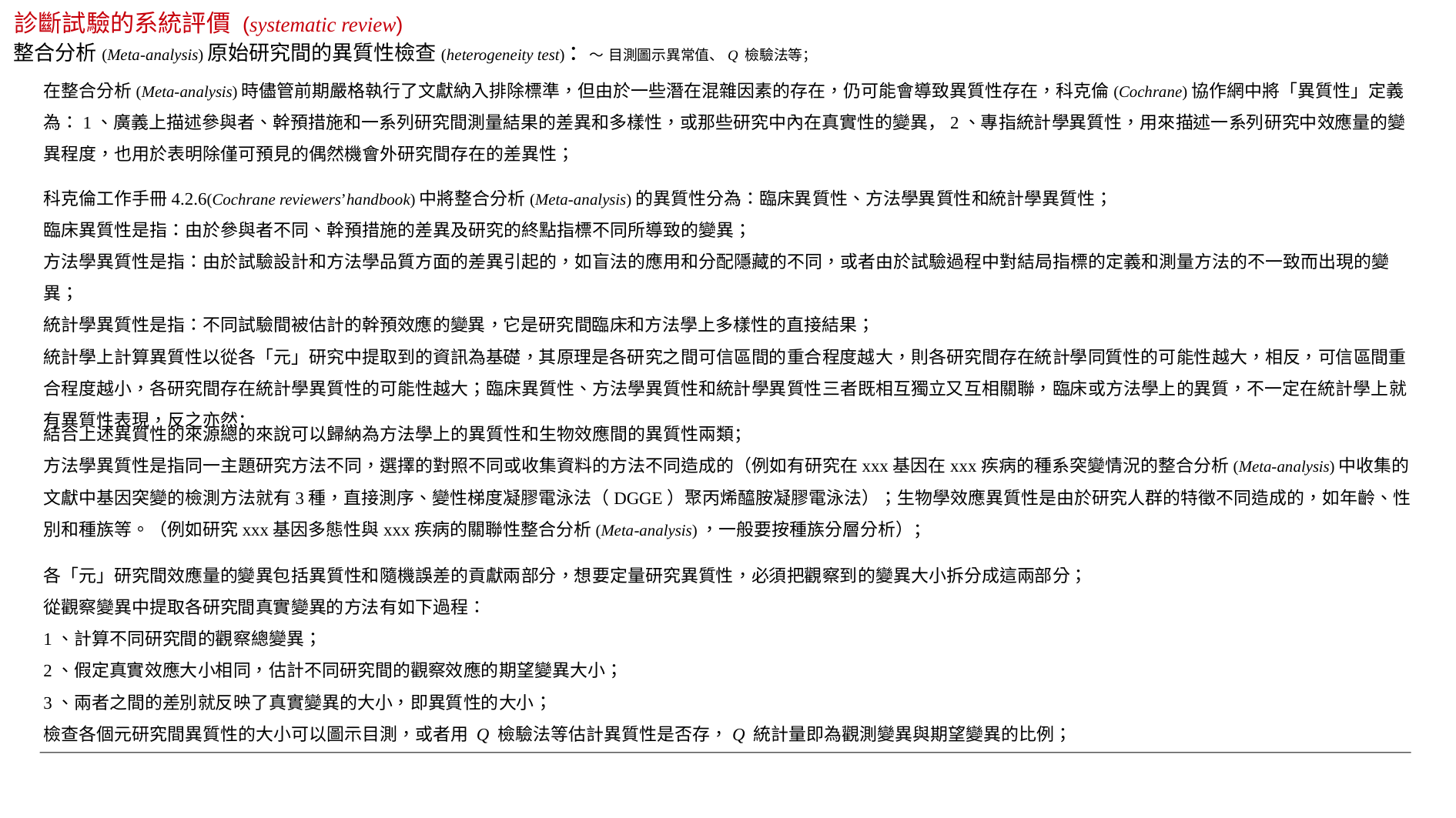

診斷試驗的系統評價 (systematic review)
整合分析(Meta-analysis)原始研究間的異質性檢查(heterogeneity test)：～ 目測圖示異常值、Q 檢驗法等；
在整合分析(Meta-analysis)時儘管前期嚴格執行了文獻納入排除標準，但由於一些潛在混雜因素的存在，仍可能會導致異質性存在，科克倫(Cochrane)協作網中將「異質性」定義為：1、廣義上描述參與者、幹預措施和一系列研究間測量結果的差異和多樣性，或那些研究中內在真實性的變異，2、專指統計學異質性，用來描述一系列研究中效應量的變異程度，也用於表明除僅可預見的偶然機會外研究間存在的差異性；
科克倫工作手冊4.2.6(Cochrane reviewers’handbook)中將整合分析(Meta-analysis)的異質性分為：臨床異質性、方法學異質性和統計學異質性；
臨床異質性是指：由於參與者不同、幹預措施的差異及研究的終點指標不同所導致的變異；
方法學異質性是指：由於試驗設計和方法學品質方面的差異引起的，如盲法的應用和分配隱藏的不同，或者由於試驗過程中對結局指標的定義和測量方法的不一致而出現的變異；
統計學異質性是指：不同試驗間被估計的幹預效應的變異，它是研究間臨床和方法學上多樣性的直接結果；
統計學上計算異質性以從各「元」研究中提取到的資訊為基礎，其原理是各研究之間可信區間的重合程度越大，則各研究間存在統計學同質性的可能性越大，相反，可信區間重合程度越小，各研究間存在統計學異質性的可能性越大；臨床異質性、方法學異質性和統計學異質性三者既相互獨立又互相關聯，臨床或方法學上的異質，不一定在統計學上就有異質性表現，反之亦然；
結合上述異質性的來源總的來說可以歸納為方法學上的異質性和生物效應間的異質性兩類；
方法學異質性是指同一主題研究方法不同，選擇的對照不同或收集資料的方法不同造成的（例如有研究在xxx基因在xxx疾病的種系突變情況的整合分析(Meta-analysis)中收集的文獻中基因突變的檢測方法就有3種，直接測序、變性梯度凝膠電泳法（DGGE）聚丙烯醯胺凝膠電泳法）；生物學效應異質性是由於研究人群的特徵不同造成的，如年齡、性別和種族等。（例如研究xxx基因多態性與xxx疾病的關聯性整合分析(Meta-analysis)，一般要按種族分層分析）；
各「元」研究間效應量的變異包括異質性和隨機誤差的貢獻兩部分，想要定量研究異質性，必須把觀察到的變異大小拆分成這兩部分；
從觀察變異中提取各研究間真實變異的方法有如下過程：
1、計算不同研究間的觀察總變異；
2、假定真實效應大小相同，估計不同研究間的觀察效應的期望變異大小；
3、兩者之間的差別就反映了真實變異的大小，即異質性的大小；
檢查各個元研究間異質性的大小可以圖示目測，或者用 Q 檢驗法等估計異質性是否存，Q 統計量即為觀測變異與期望變異的比例；